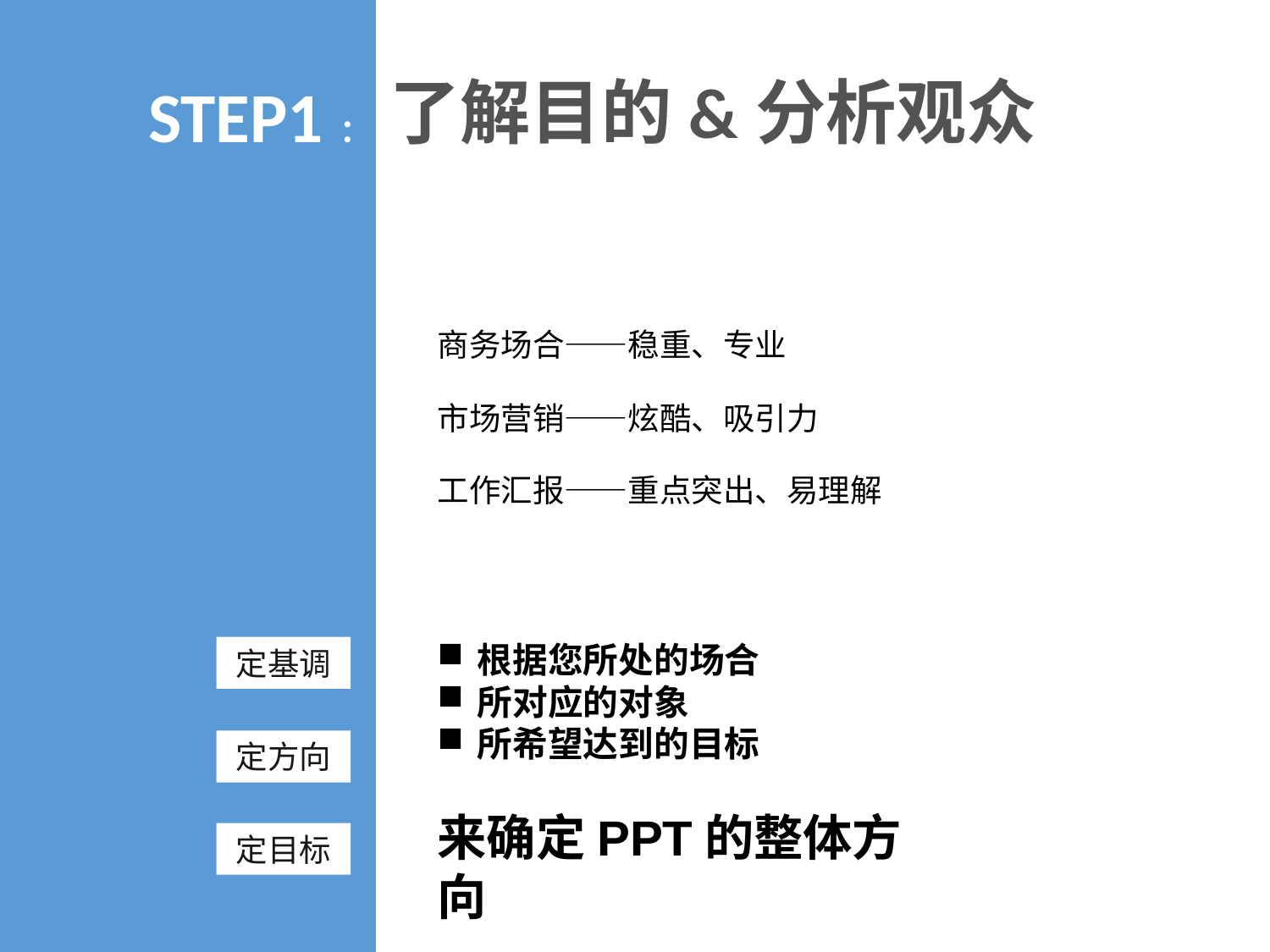

了解目的&分析观众
STEP1：
商务场合——稳重、专业
市场营销——炫酷、吸引力
工作汇报——重点突出、易理解
根据您所处的场合
所对应的对象
所希望达到的目标

来确定PPT的整体方向
定基调
定方向
定目标